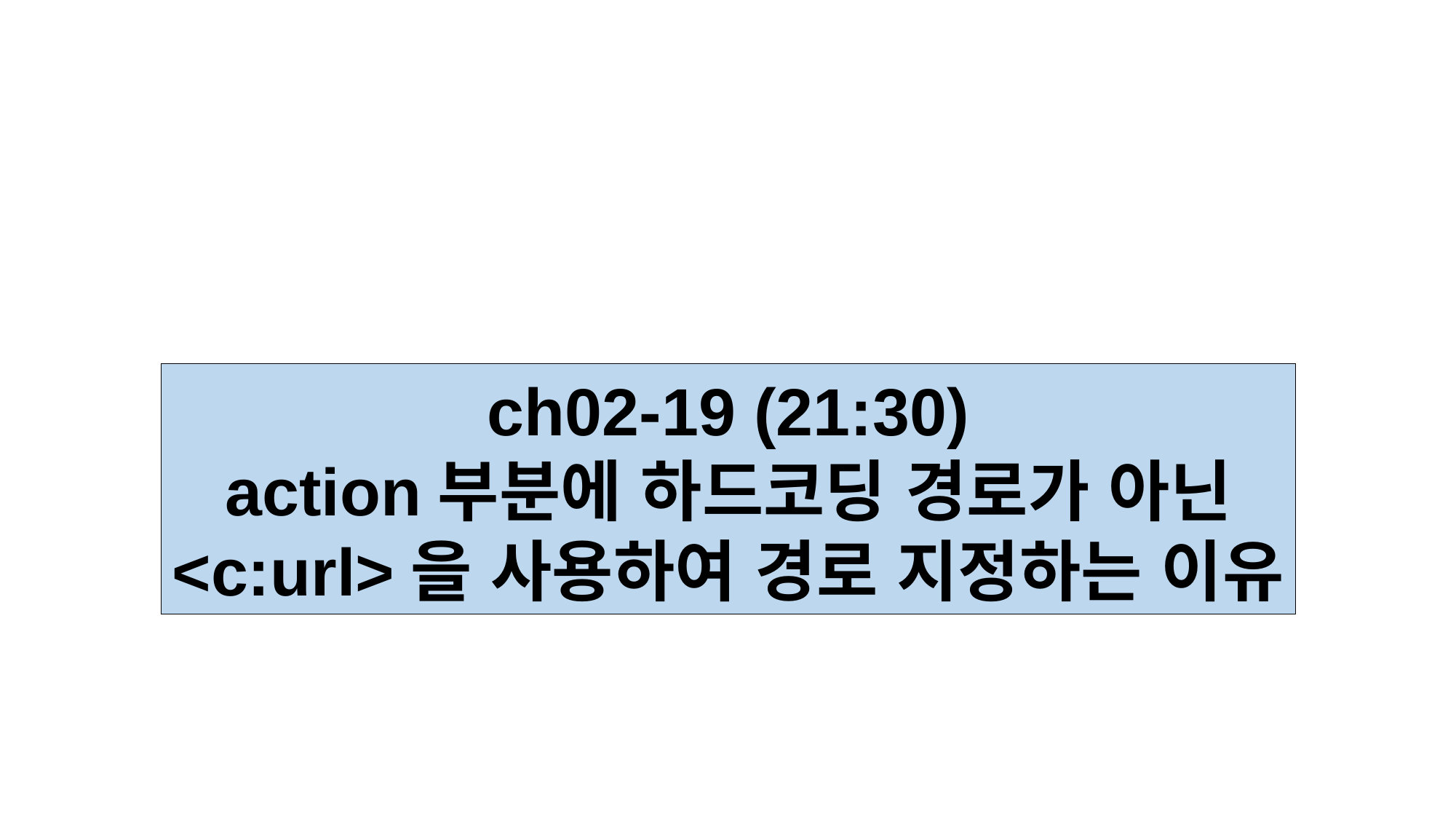

ch02-19 (21:30)
action부분에 하드코딩 경로가 아닌
<c:url>을 사용하여 경로 지정하는 이유